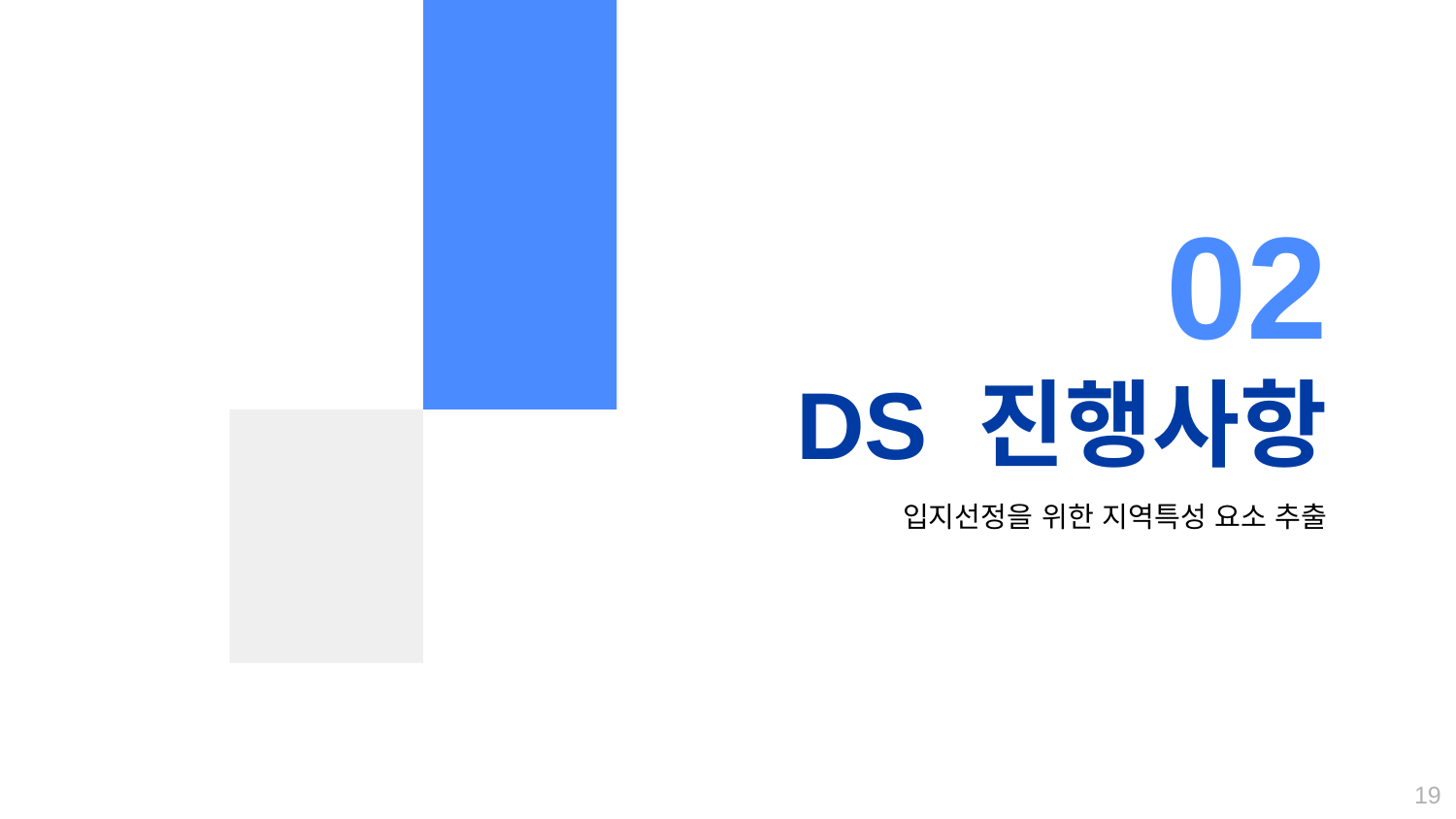

02
# DS 진행사항
입지선정을 위한 지역특성 요소 추출

19